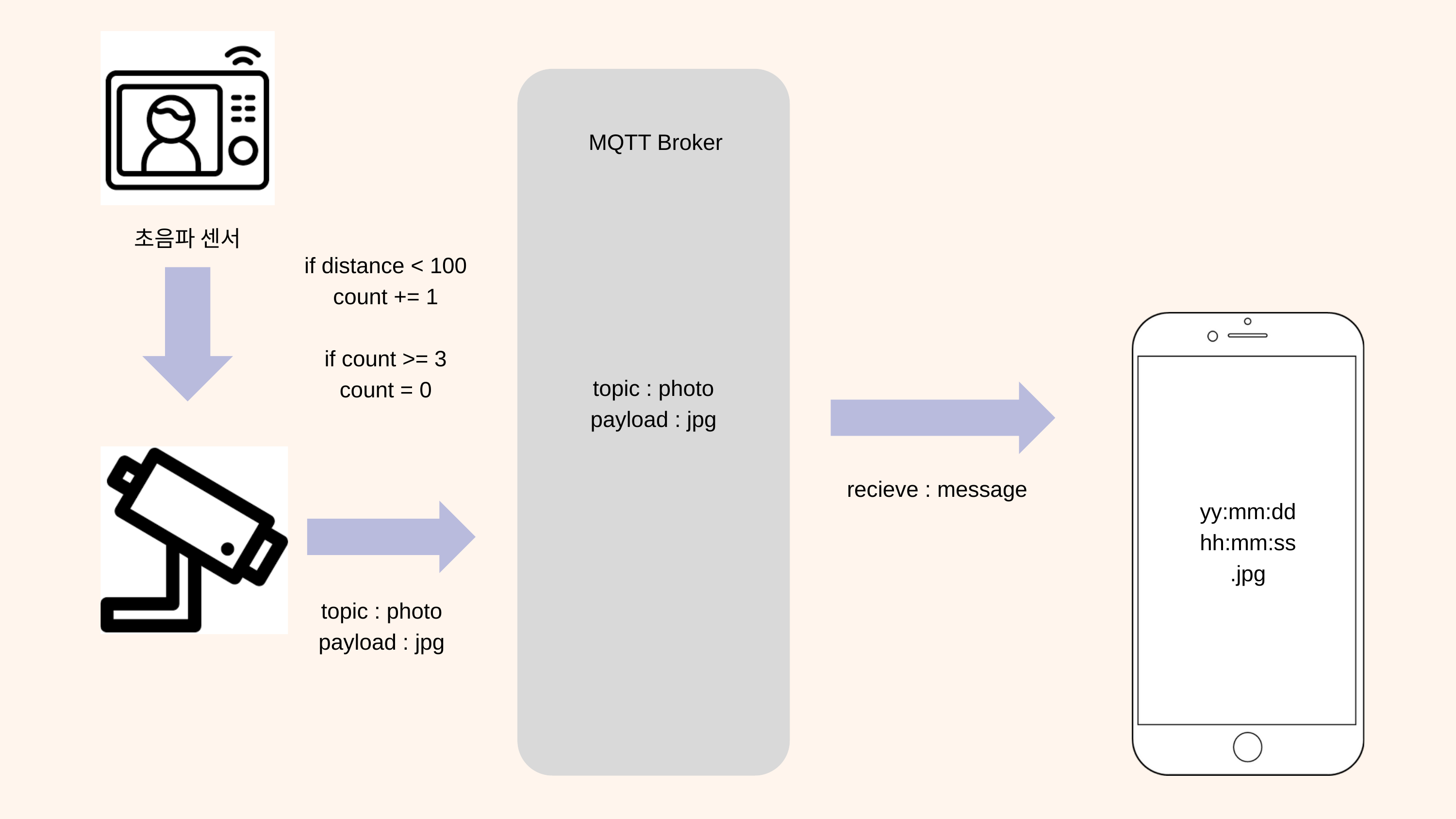

MQTT Broker
초음파 센서
if distance < 100
count += 1

if count >= 3
count = 0

topic : photo
payload : jpg

recieve : message
yy:mm:dd
hh:mm:ss
.jpg

topic : photo
payload : jpg